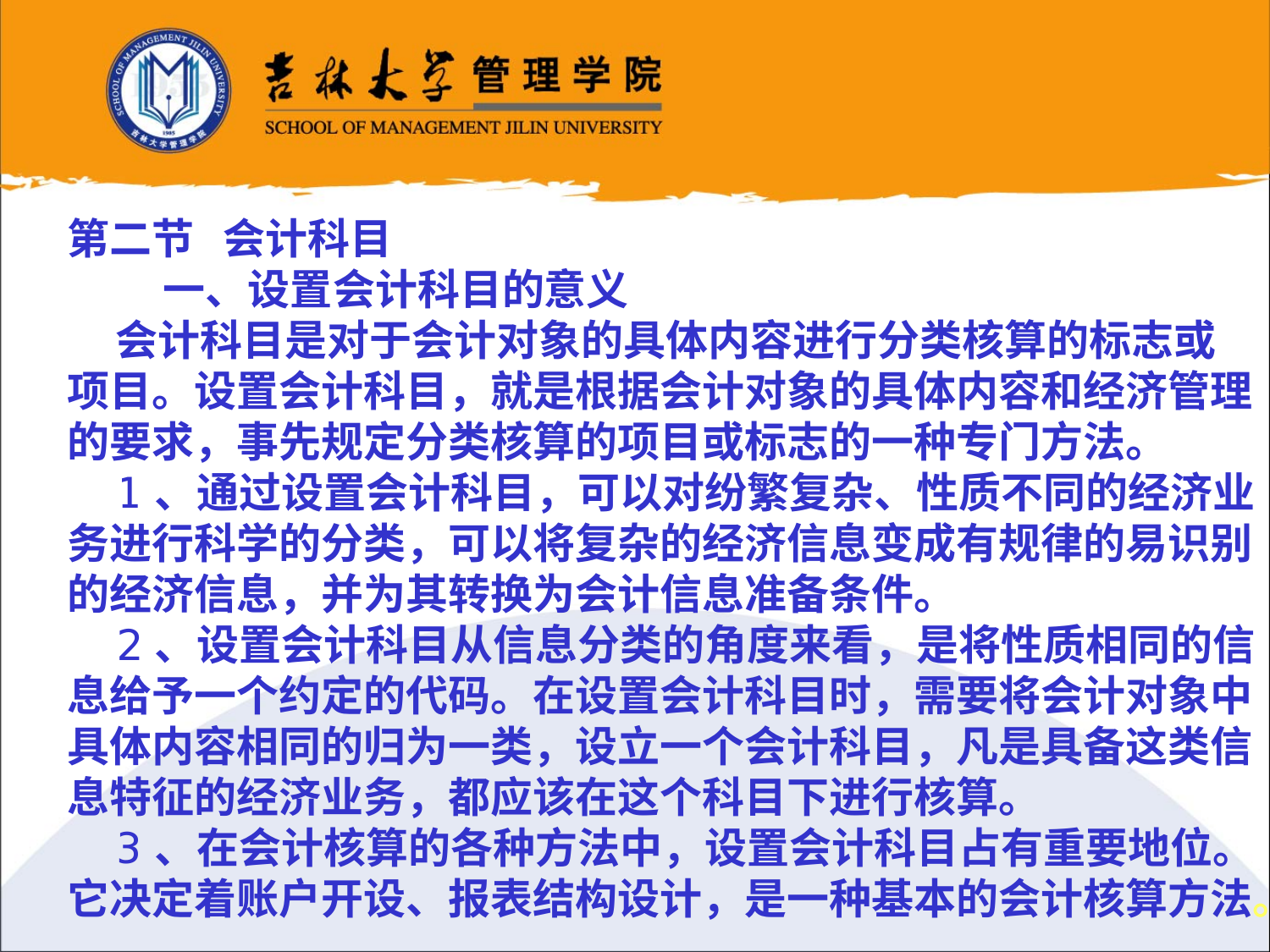

第二节   会计科目
         一、设置会计科目的意义
    会计科目是对于会计对象的具体内容进行分类核算的标志或项目。设置会计科目，就是根据会计对象的具体内容和经济管理的要求，事先规定分类核算的项目或标志的一种专门方法。
    1、通过设置会计科目，可以对纷繁复杂、性质不同的经济业务进行科学的分类，可以将复杂的经济信息变成有规律的易识别的经济信息，并为其转换为会计信息准备条件。
    2、设置会计科目从信息分类的角度来看，是将性质相同的信息给予一个约定的代码。在设置会计科目时，需要将会计对象中具体内容相同的归为一类，设立一个会计科目，凡是具备这类信息特征的经济业务，都应该在这个科目下进行核算。
    3、在会计核算的各种方法中，设置会计科目占有重要地位。它决定着账户开设、报表结构设计，是一种基本的会计核算方法。
38